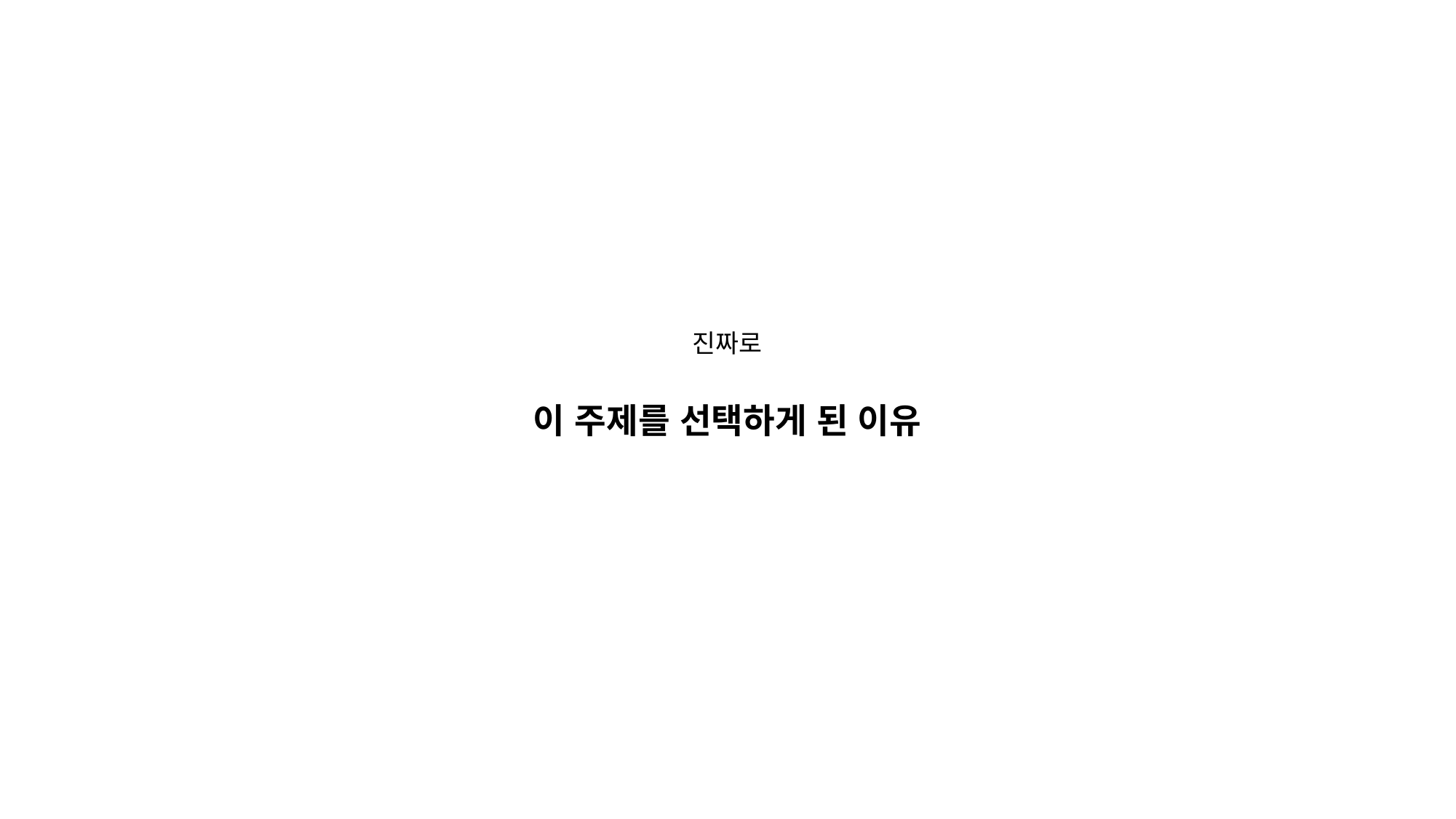

# 진짜로 이 주제를 선택하게 된 이유